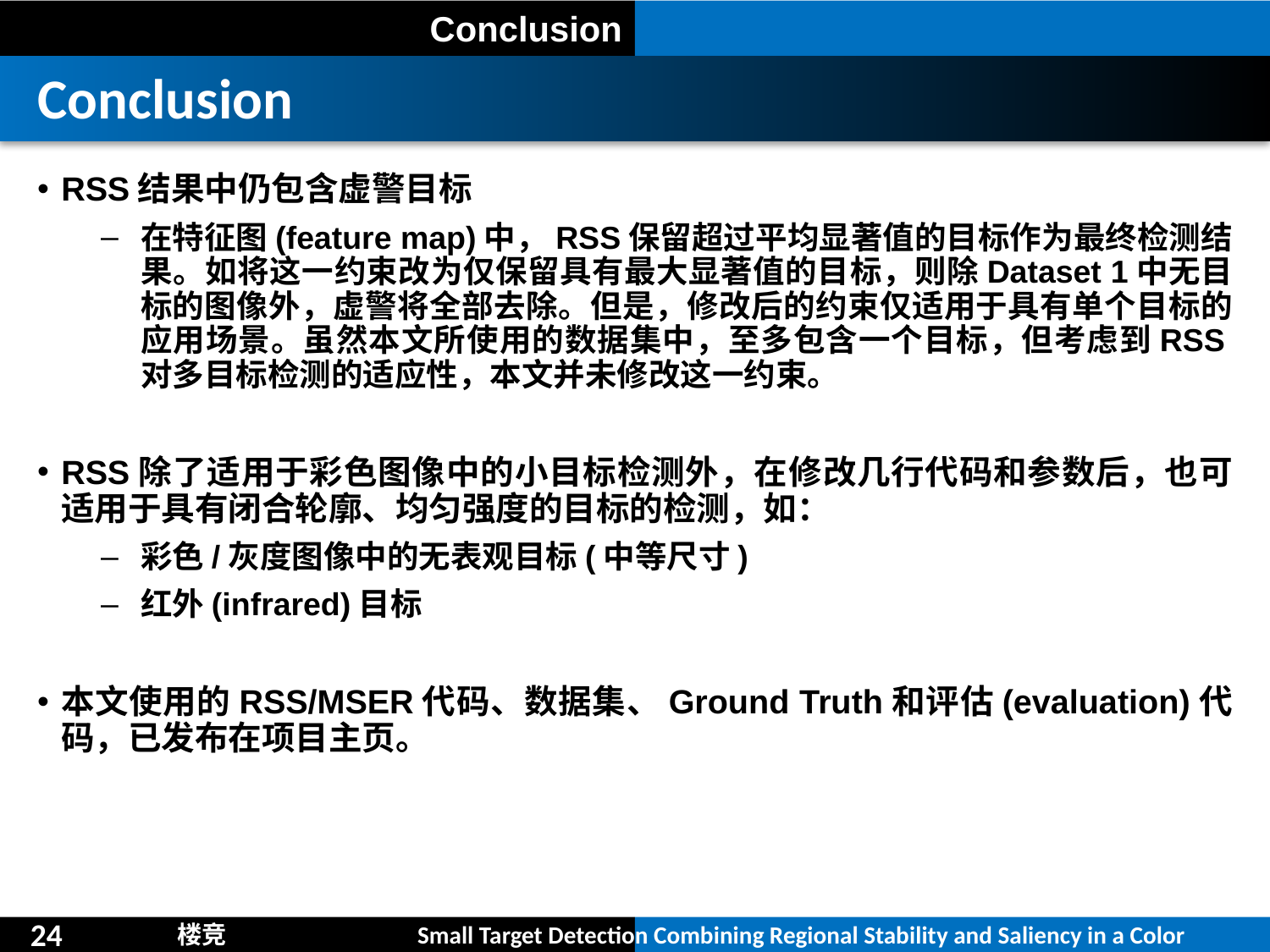

Conclusion
Conclusion
RSS结果中仍包含虚警目标
在特征图(feature map)中，RSS保留超过平均显著值的目标作为最终检测结果。如将这一约束改为仅保留具有最大显著值的目标，则除Dataset 1中无目标的图像外，虚警将全部去除。但是，修改后的约束仅适用于具有单个目标的应用场景。虽然本文所使用的数据集中，至多包含一个目标，但考虑到RSS对多目标检测的适应性，本文并未修改这一约束。

RSS除了适用于彩色图像中的小目标检测外，在修改几行代码和参数后，也可适用于具有闭合轮廓、均匀强度的目标的检测，如：
彩色/灰度图像中的无表观目标(中等尺寸)
红外(infrared)目标

本文使用的RSS/MSER代码、数据集、Ground Truth和评估(evaluation)代码，已发布在项目主页。